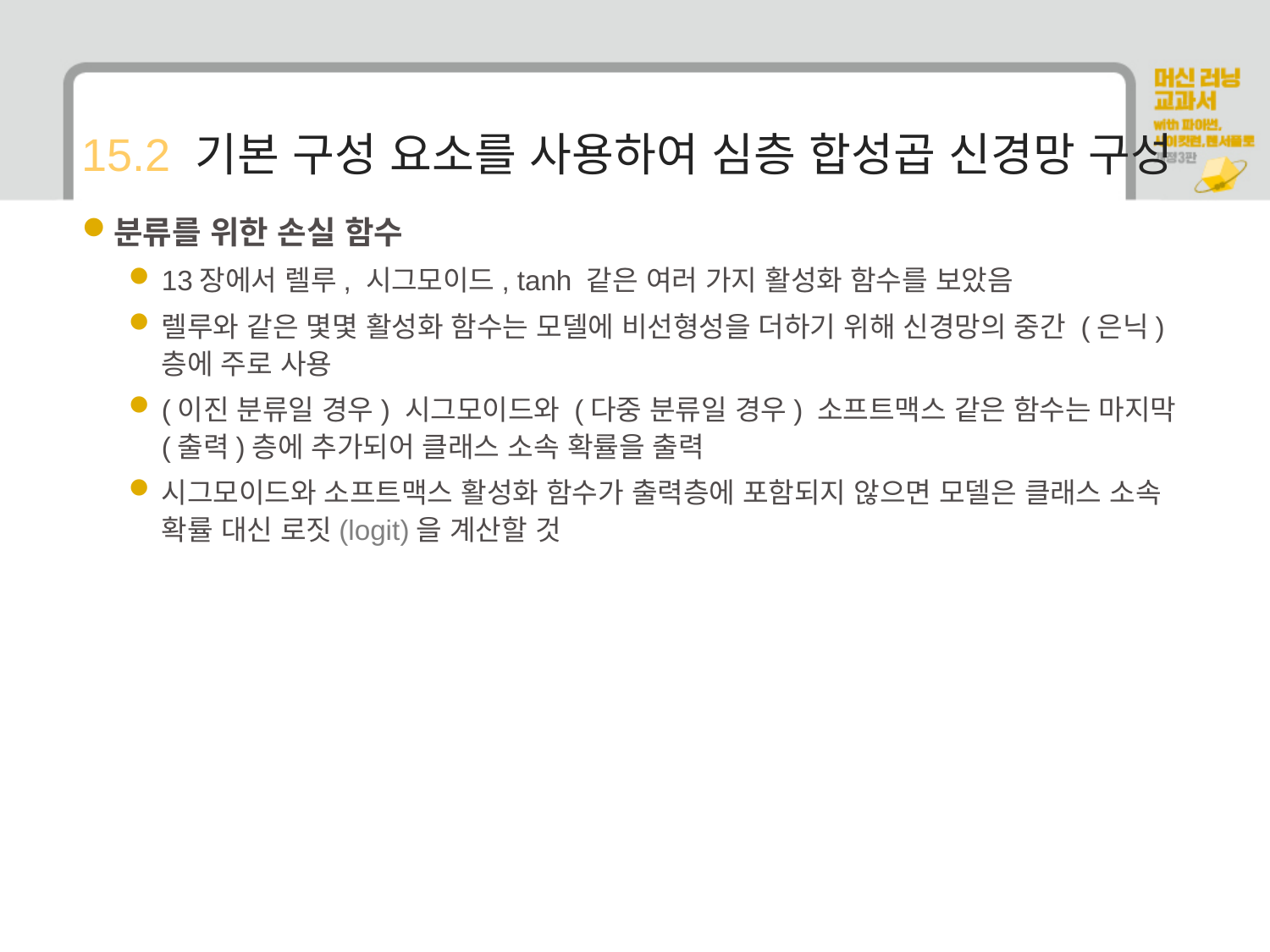

# 15.2 기본 구성 요소를 사용하여 심층 합성곱 신경망 구성
분류를 위한 손실 함수
13장에서 렐루, 시그모이드, tanh 같은 여러 가지 활성화 함수를 보았음
렐루와 같은 몇몇 활성화 함수는 모델에 비선형성을 더하기 위해 신경망의 중간 (은닉)층에 주로 사용
(이진 분류일 경우) 시그모이드와 (다중 분류일 경우) 소프트맥스 같은 함수는 마지막 (출력)층에 추가되어 클래스 소속 확률을 출력
시그모이드와 소프트맥스 활성화 함수가 출력층에 포함되지 않으면 모델은 클래스 소속 확률 대신 로짓(logit)을 계산할 것